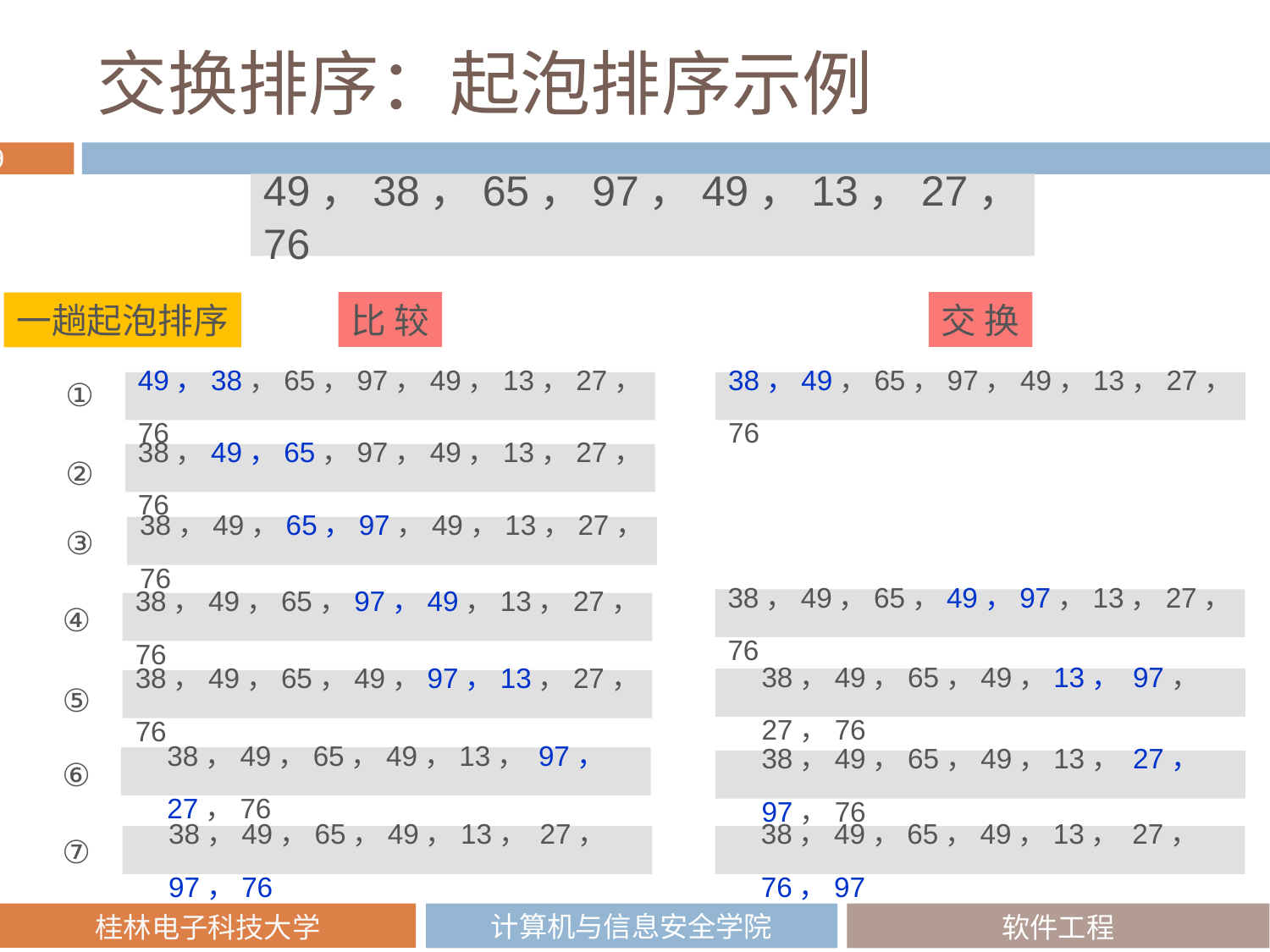

# 交换排序：起泡排序示例
49，38，65，97，49，13，27，76
比 较
交 换
一趟起泡排序
①
49，38，65，97，49，13，27，76
38，49，65，97，49，13，27，76
38，49，65，97，49，13，27，76
②
③
38，49，65，97，49，13，27，76
38，49，65，49，97，13，27，76
38，49，65，97，49，13，27，76
④
38，49，65，49，13， 97， 27，76
38，49，65，49，97，13，27，76
⑤
38，49，65，49，13， 97， 27，76
⑥
38，49，65，49，13， 27， 97，76
⑦
38，49，65，49，13， 27， 97，76
38，49，65，49，13， 27， 76，97